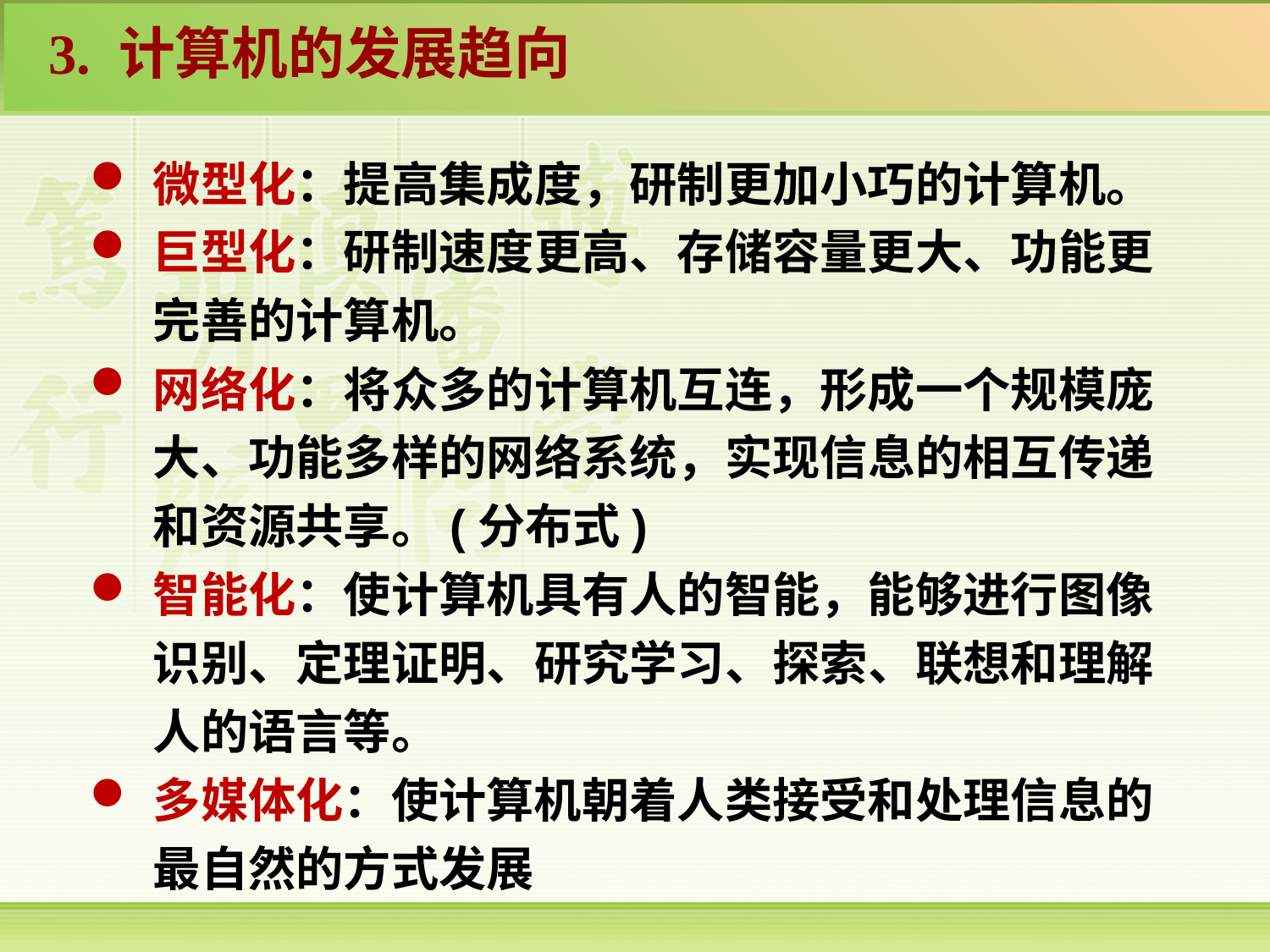

3. 计算机的发展趋向
微型化：提高集成度，研制更加小巧的计算机。
巨型化：研制速度更高、存储容量更大、功能更完善的计算机。
网络化：将众多的计算机互连，形成一个规模庞大、功能多样的网络系统，实现信息的相互传递和资源共享。(分布式)
智能化：使计算机具有人的智能，能够进行图像识别、定理证明、研究学习、探索、联想和理解人的语言等。
多媒体化：使计算机朝着人类接受和处理信息的最自然的方式发展

5